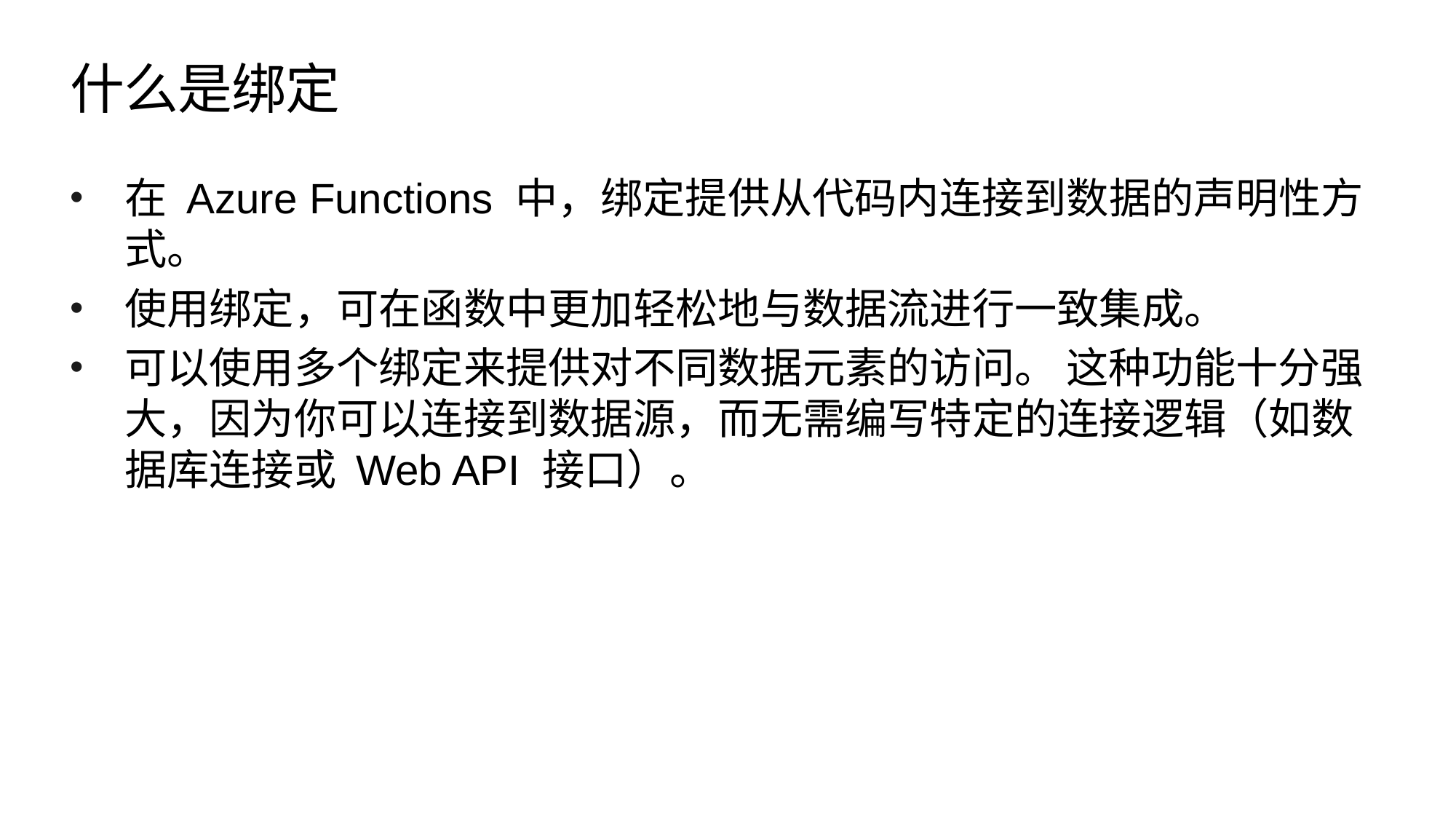

# 什么是绑定
在 Azure Functions 中，绑定提供从代码内连接到数据的声明性方式。
使用绑定，可在函数中更加轻松地与数据流进行一致集成。
可以使用多个绑定来提供对不同数据元素的访问。 这种功能十分强大，因为你可以连接到数据源，而无需编写特定的连接逻辑（如数据库连接或 Web API 接口）。